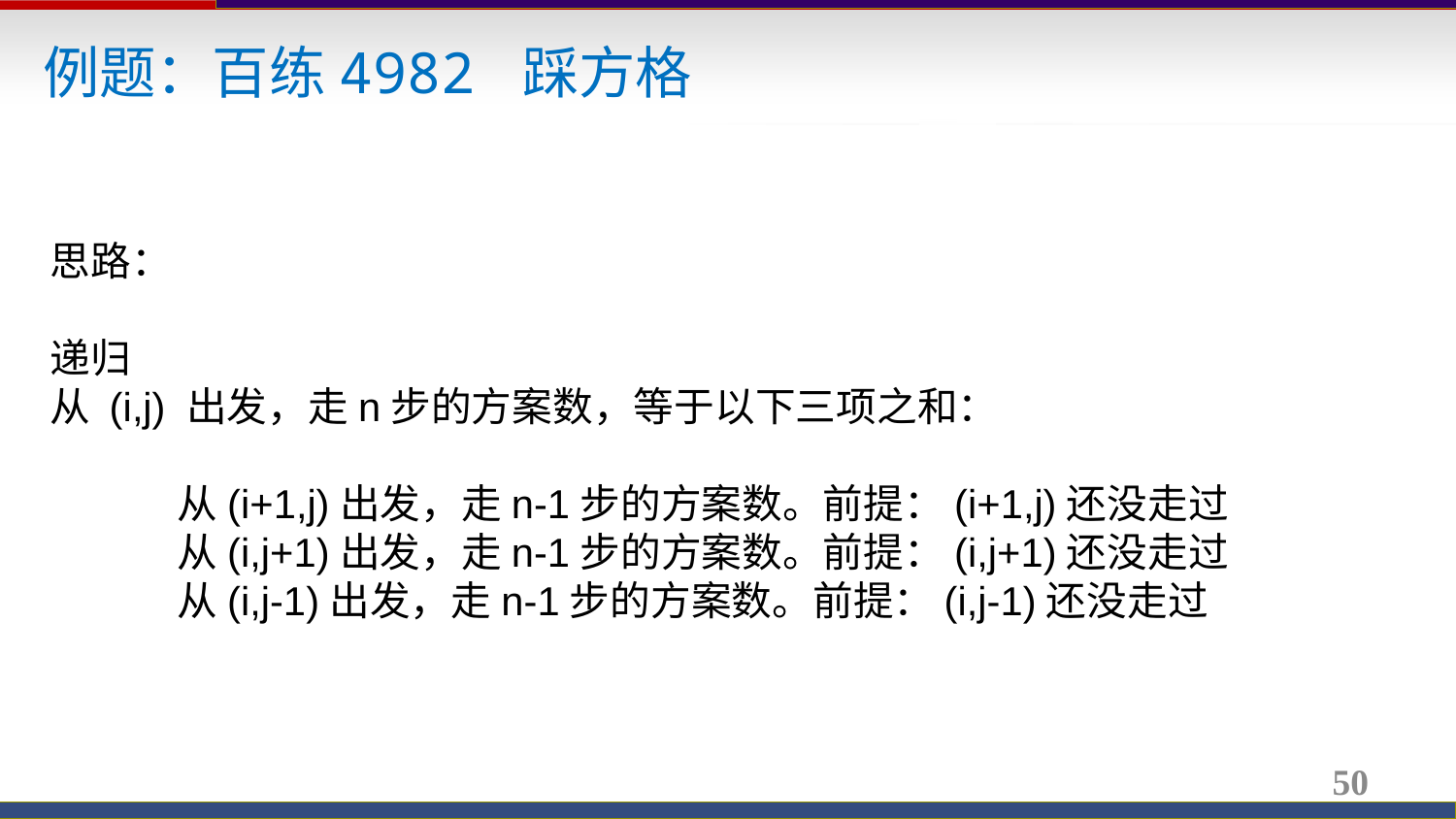

例题：百练4982 踩方格

 思路：

 递归
 从 (i,j) 出发，走n步的方案数，等于以下三项之和：

	从(i+1,j)出发，走n-1步的方案数。前提：(i+1,j)还没走过
	从(i,j+1)出发，走n-1步的方案数。前提：(i,j+1)还没走过
	从(i,j-1)出发，走n-1步的方案数。前提：(i,j-1)还没走过